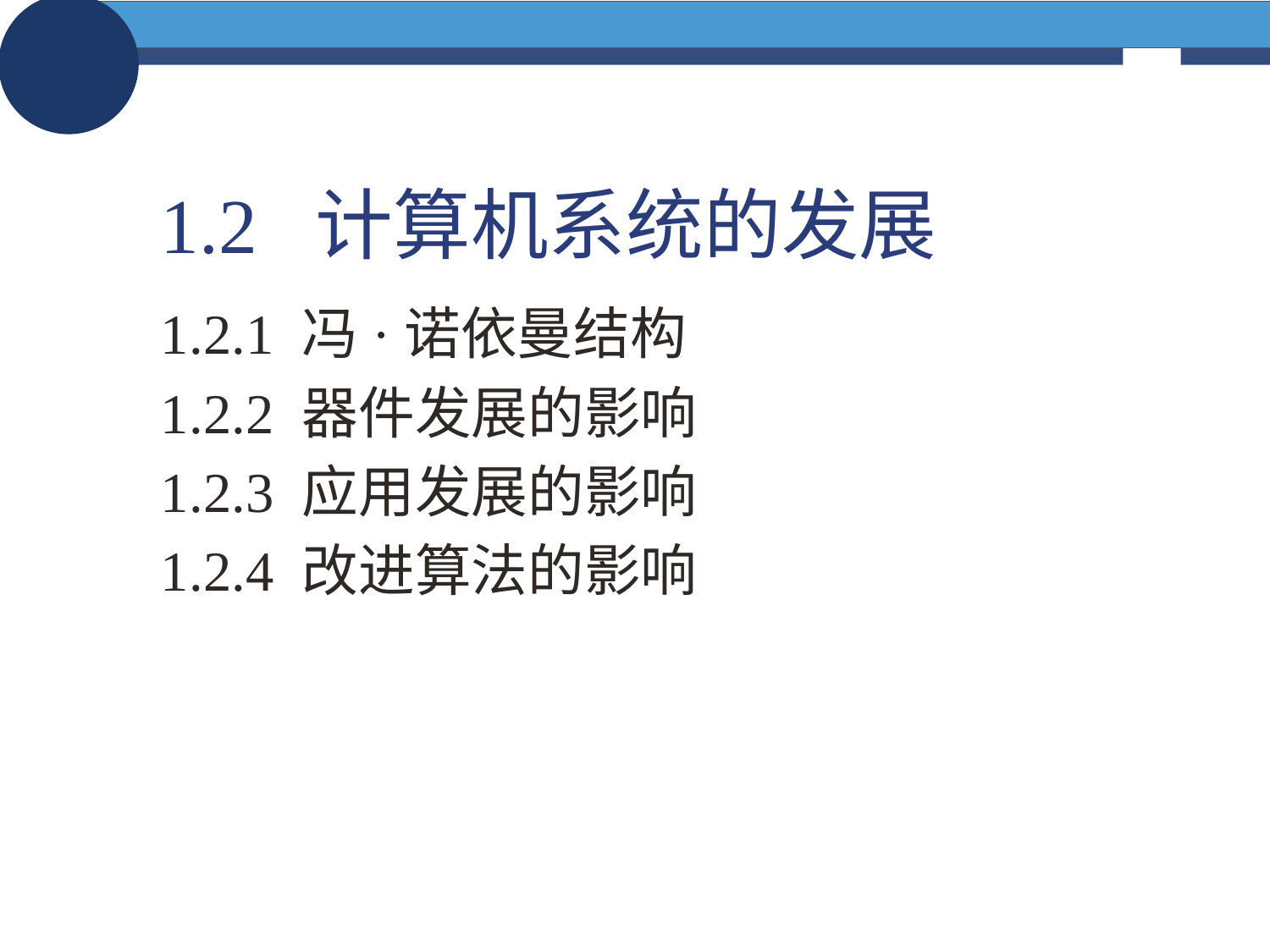

# 1.2  计算机系统的发展
1.2.1 冯·诺依曼结构
1.2.2 器件发展的影响
1.2.3 应用发展的影响
1.2.4 改进算法的影响